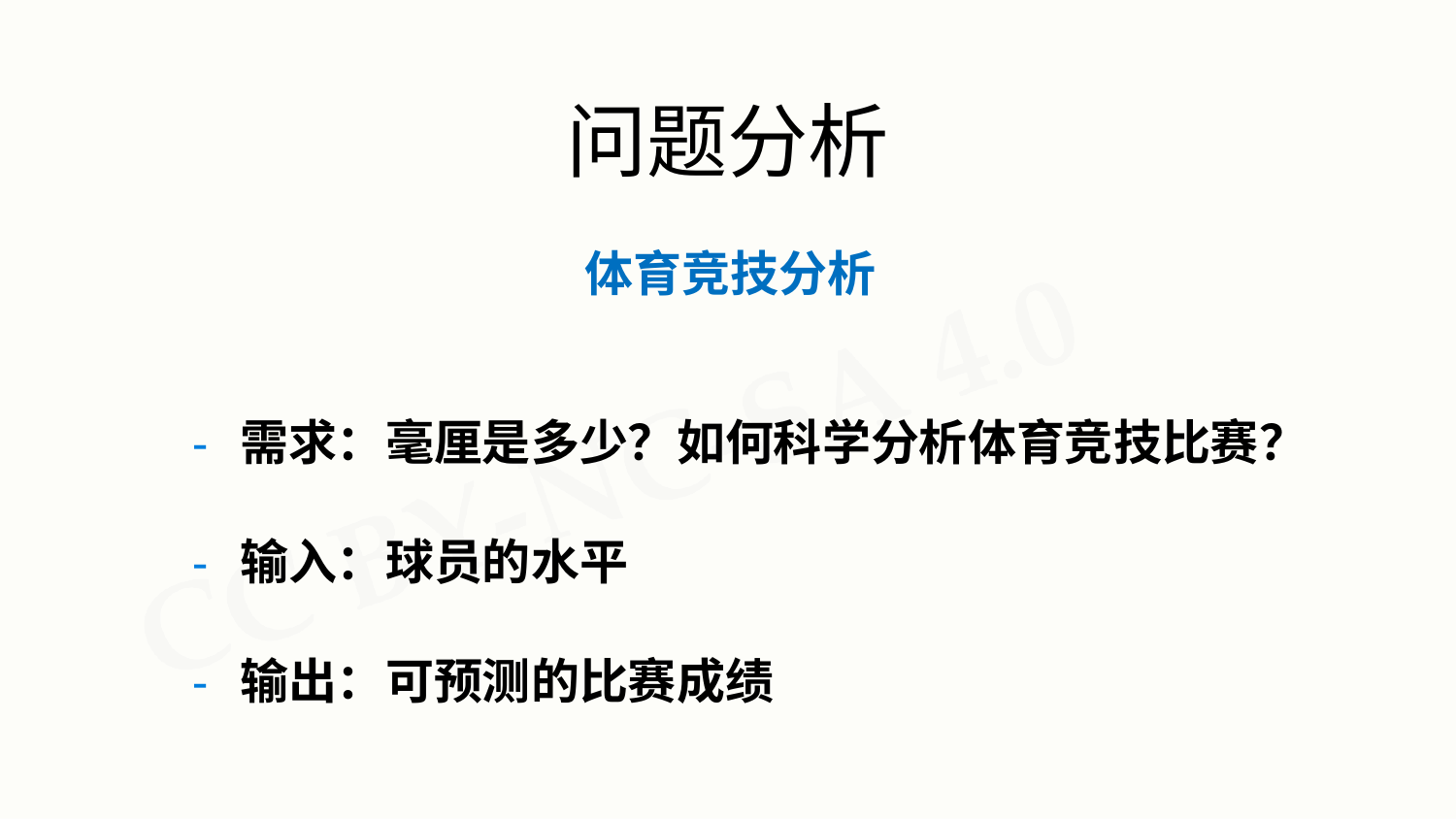

# 问题分析
体育竞技分析

- 需求：毫厘是多少？如何科学分析体育竞技比赛？

- 输入：球员的水平

- 输出：可预测的比赛成绩